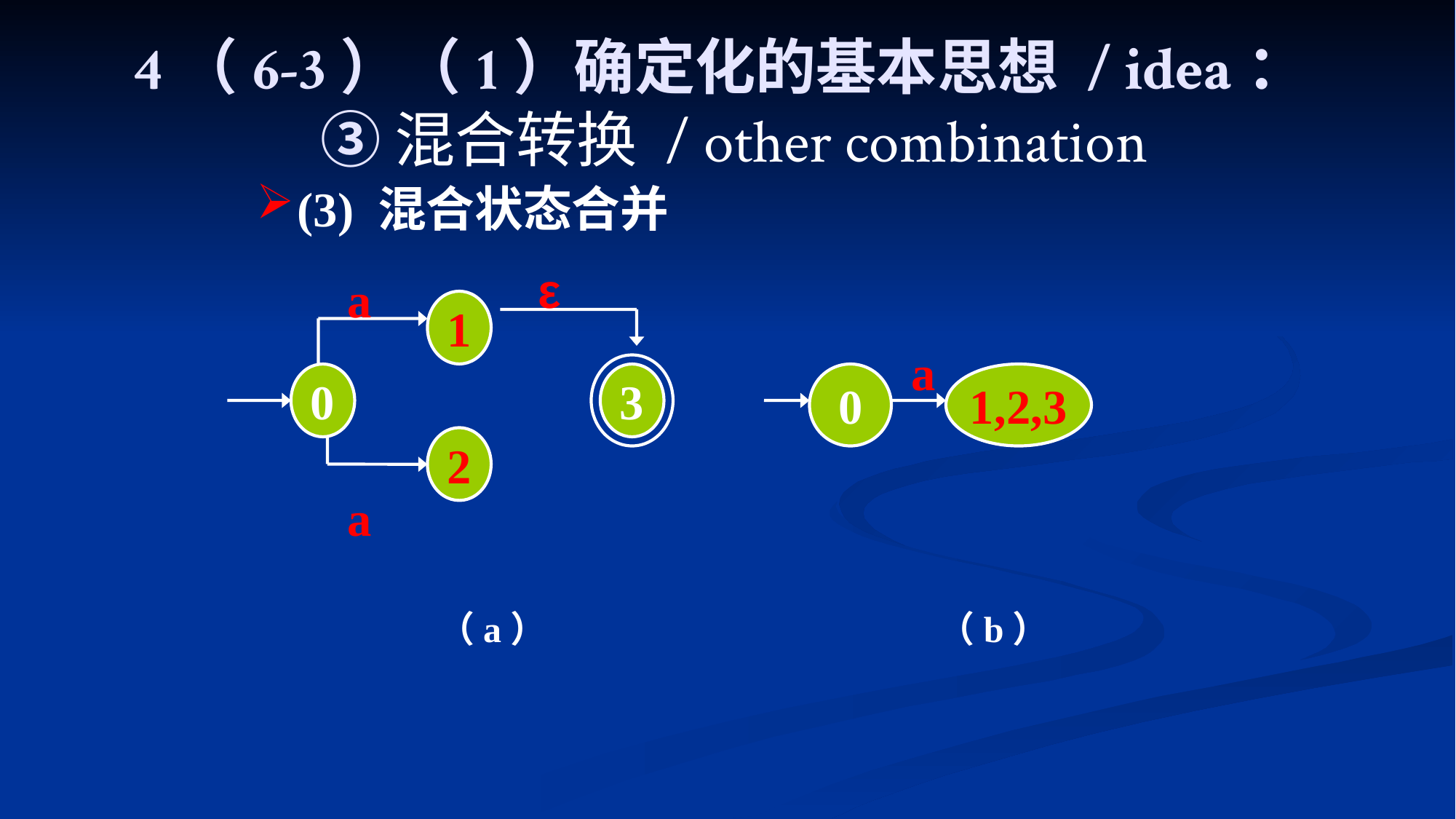

# 4（6-3）（1）确定化的基本思想 / idea： ③ 混合转换 / other combination
(3) 混合状态合并
ε
a
1

a

0
3
0
1,2,3

2

a
（a）
（b）
84